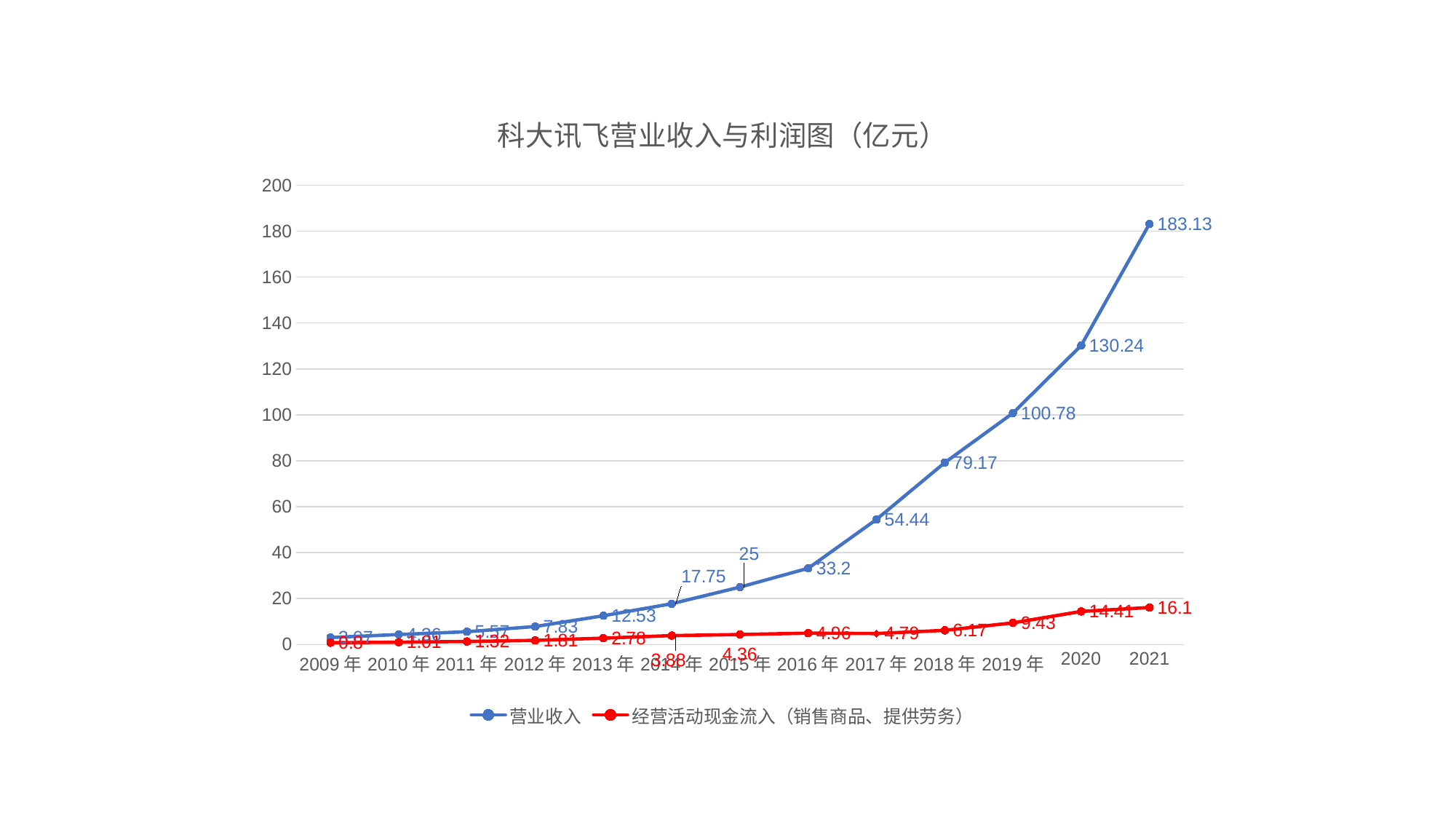

### Chart: 科大讯飞营业收入与利润图（亿元）

| Category | 营业收入 | 经营活动现金流入（销售商品、提供劳务） |
|---|---|---|
| 2009年 | 3.07 | 0.8 |
| 2010年 | 4.36 | 1.01 |
| 2011年 | 5.57 | 1.32 |
| 2012年 | 7.83 | 1.81 |
| 2013年 | 12.53 | 2.78 |
| 2014年 | 17.75 | 3.88 |
| 2015年 | 25.0 | 4.36 |
| 2016年 | 33.2 | 4.96 |
| 2017年 | 54.44 | 4.79 |
| 2018年 | 79.17 | 6.17 |
| 2019年 | 100.78 | 9.43 |
| 2020 | 130.24 | 14.41 |
| 2021 | 183.13 | 16.1 |